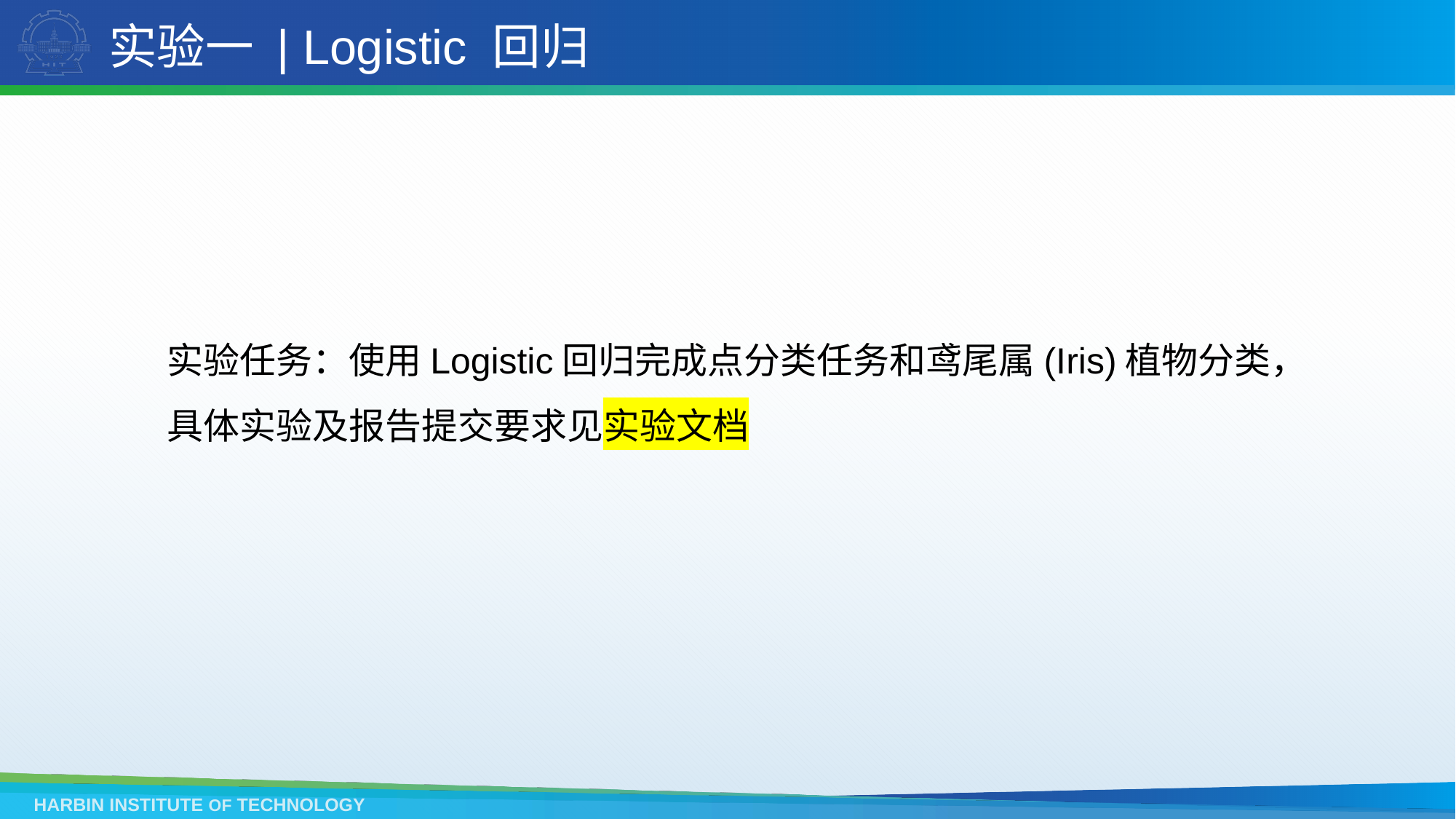

# 实验一 | Logistic 回归
实验任务：使用Logistic回归完成点分类任务和鸢尾属(Iris)植物分类，具体实验及报告提交要求见实验文档
12
HARBIN INSTITUTE OF TECHNOLOGY